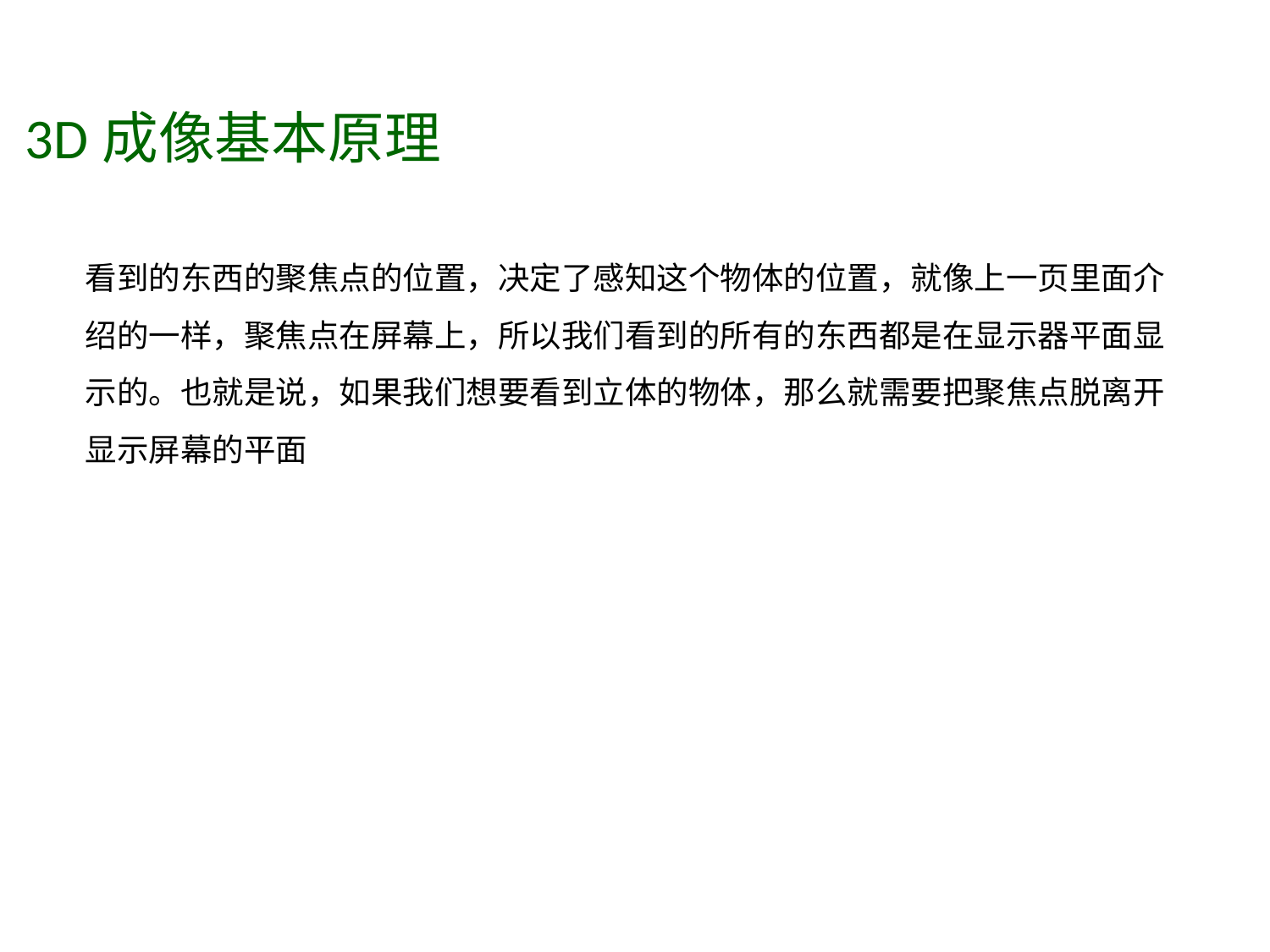

3D成像基本原理
看到的东西的聚焦点的位置，决定了感知这个物体的位置，就像上一页里面介绍的一样，聚焦点在屏幕上，所以我们看到的所有的东西都是在显示器平面显示的。也就是说，如果我们想要看到立体的物体，那么就需要把聚焦点脱离开显示屏幕的平面